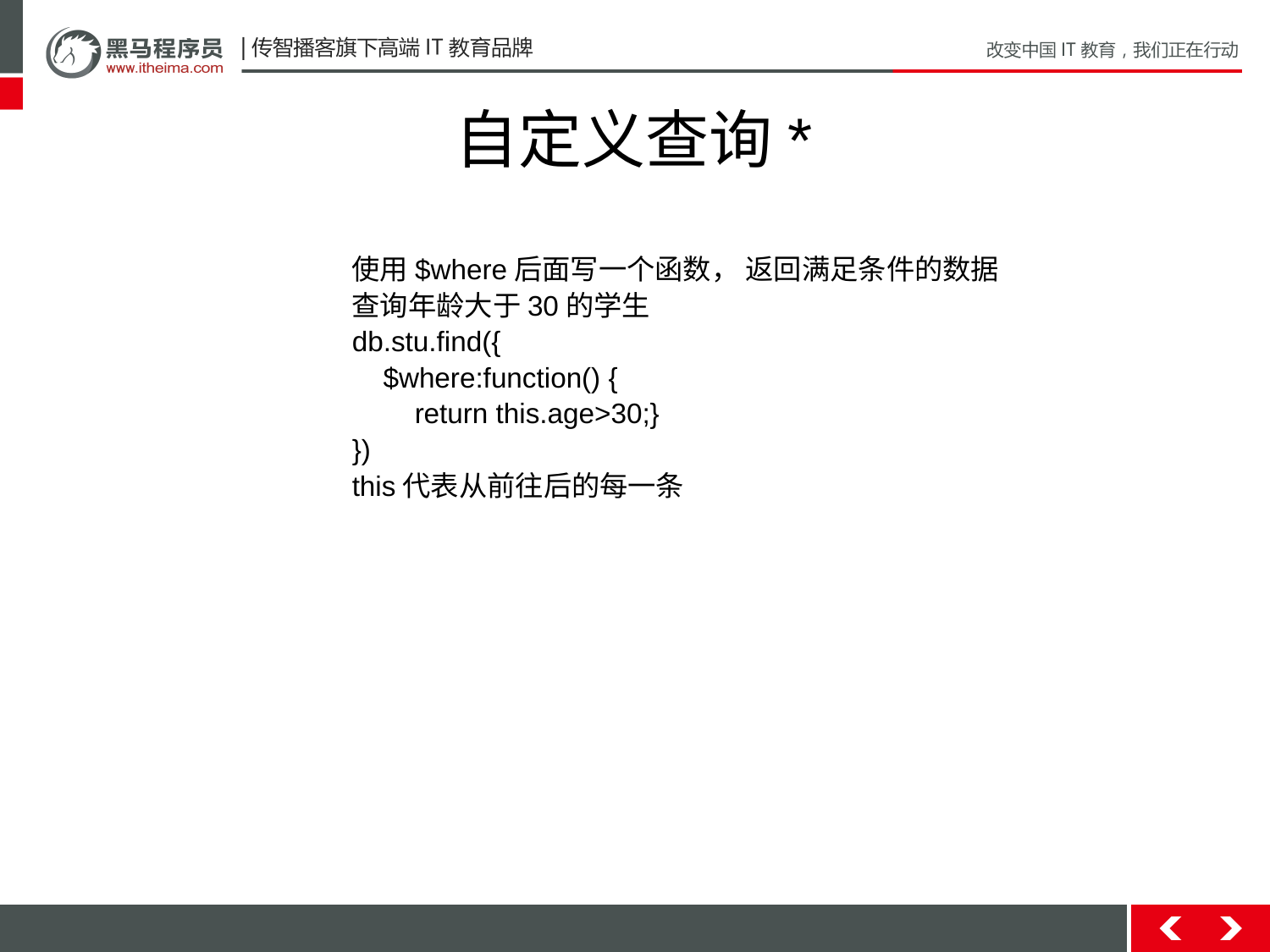

# ⾃定义查询*
使⽤$where后⾯写⼀个函数， 返回满⾜条件的数据
查询年龄⼤于30的学⽣
db.stu.find({
    $where:function() {
        return this.age>30;}
})
this代表从前往后的每一条